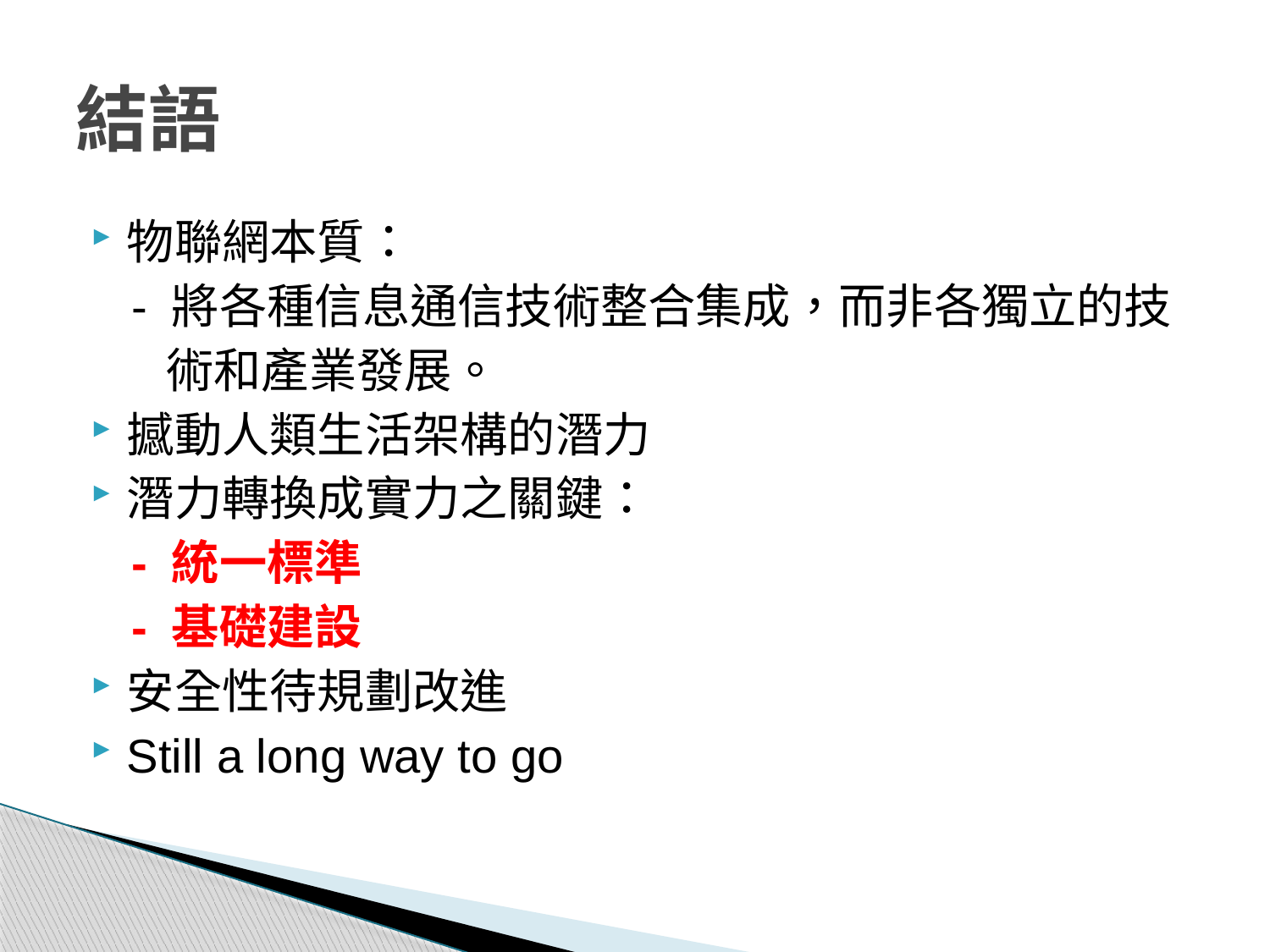

# 結語
物聯網本質：
   - 將各種信息通信技術整合集成，而非各獨立的技
      術和產業發展。
撼動人類生活架構的潛力
潛力轉換成實力之關鍵：
   - 統一標準
   - 基礎建設
安全性待規劃改進
Still a long way to go